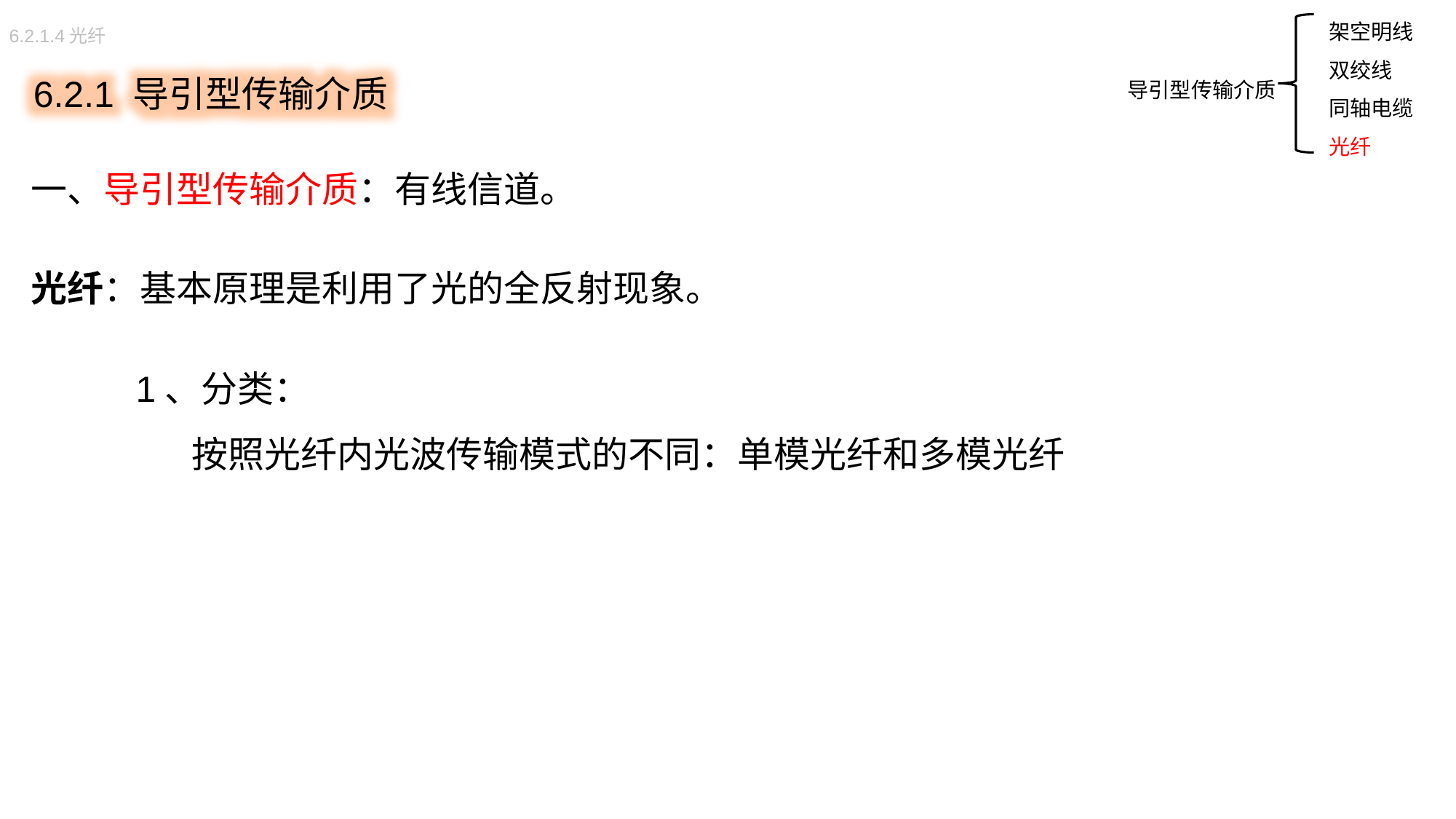

架空明线
双绞线
同轴电缆
光纤

6.2.1.4光纤
6.2.1 导引型传输介质
导引型传输介质
一、导引型传输介质：有线信道。
光纤：基本原理是利用了光的全反射现象。
 1、分类：
       按照光纤内光波传输模式的不同：单模光纤和多模光纤